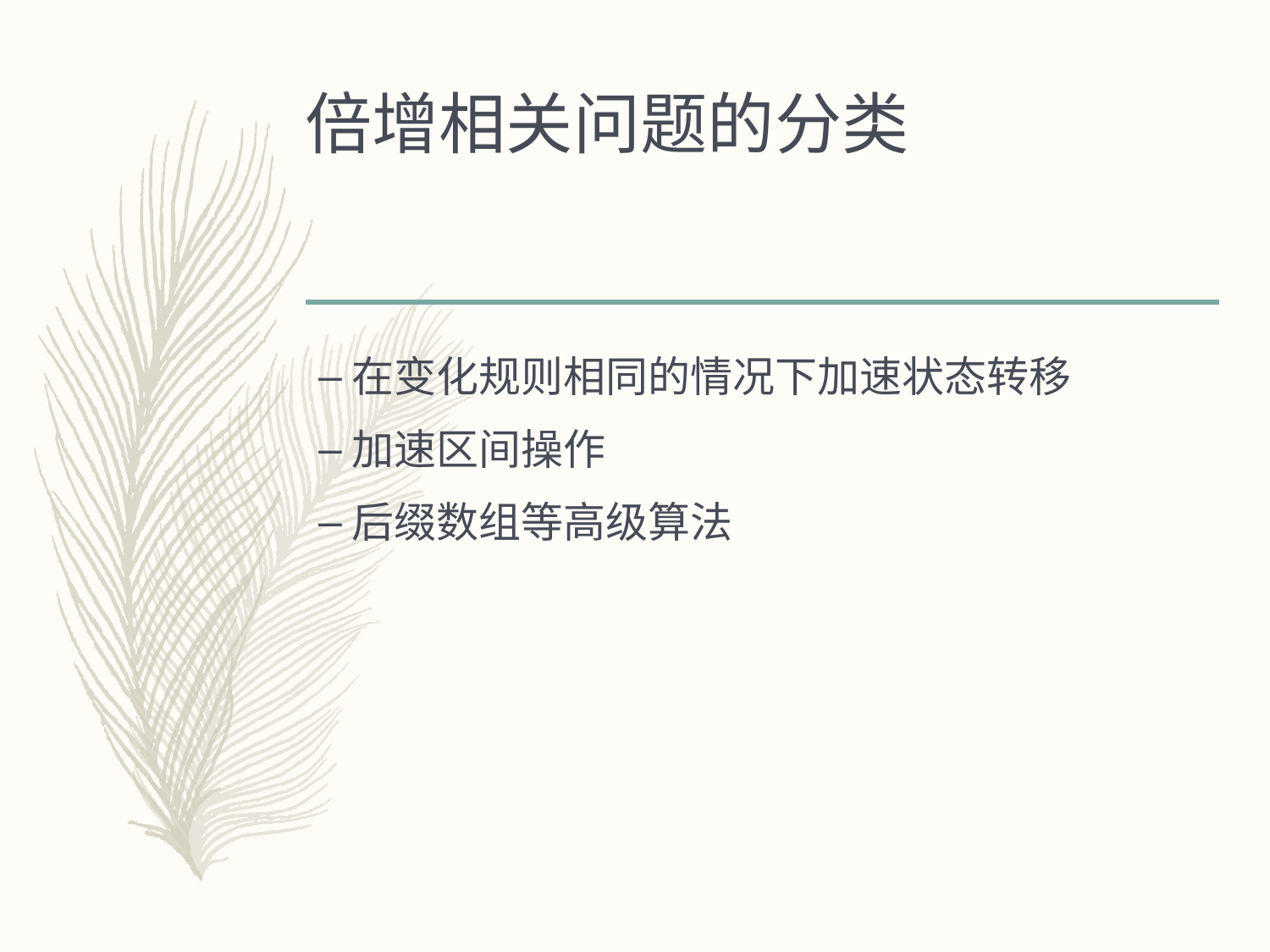

# 倍增相关问题的分类
在变化规则相同的情况下加速状态转移
加速区间操作
后缀数组等高级算法